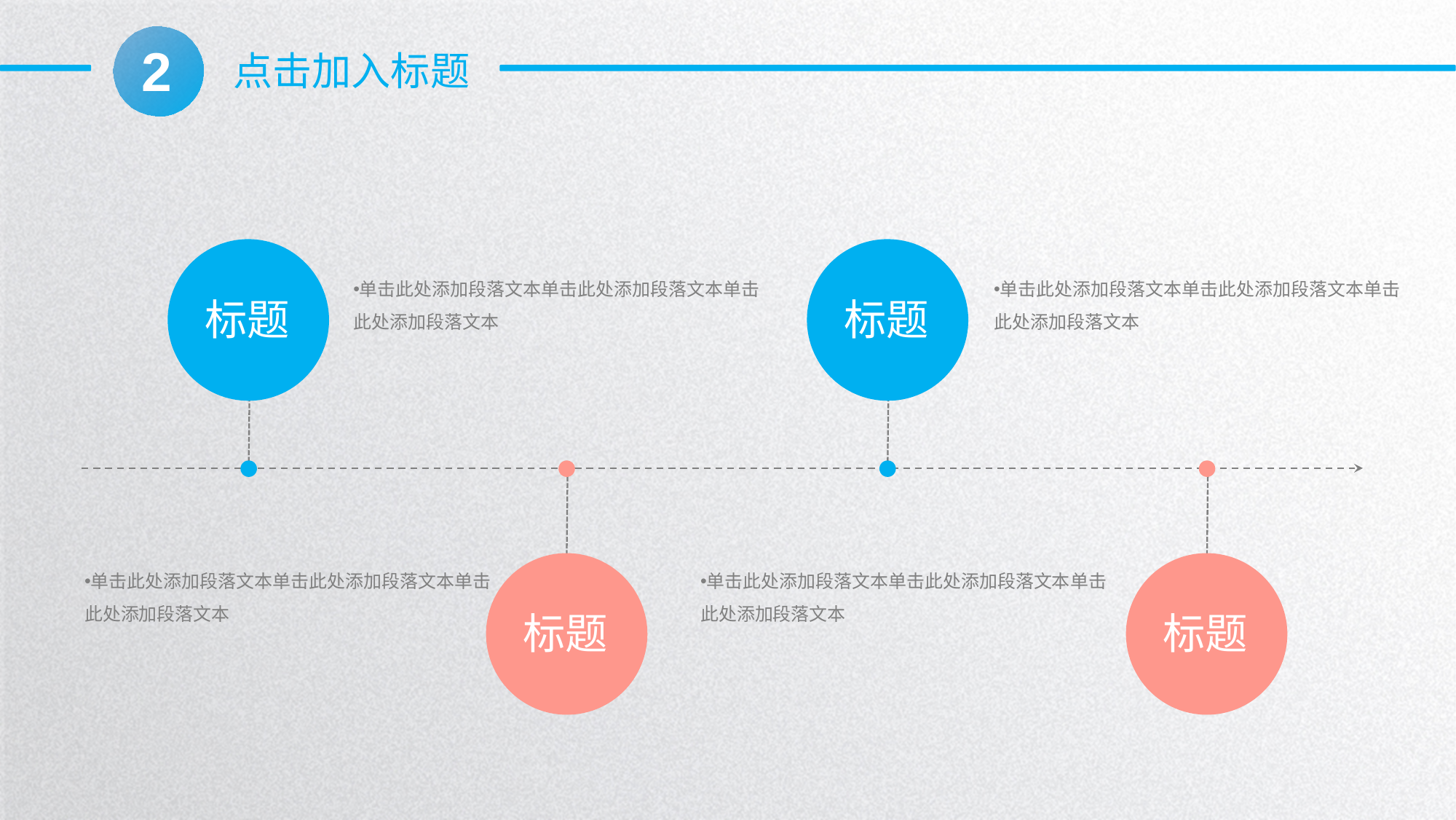

2
点击加入标题

标题

标题
单击此处添加段落文本单击此处添加段落文本单击此处添加段落文本

单击此处添加段落文本单击此处添加段落文本单击此处添加段落文本

标题

标题
单击此处添加段落文本单击此处添加段落文本单击此处添加段落文本

单击此处添加段落文本单击此处添加段落文本单击此处添加段落文本